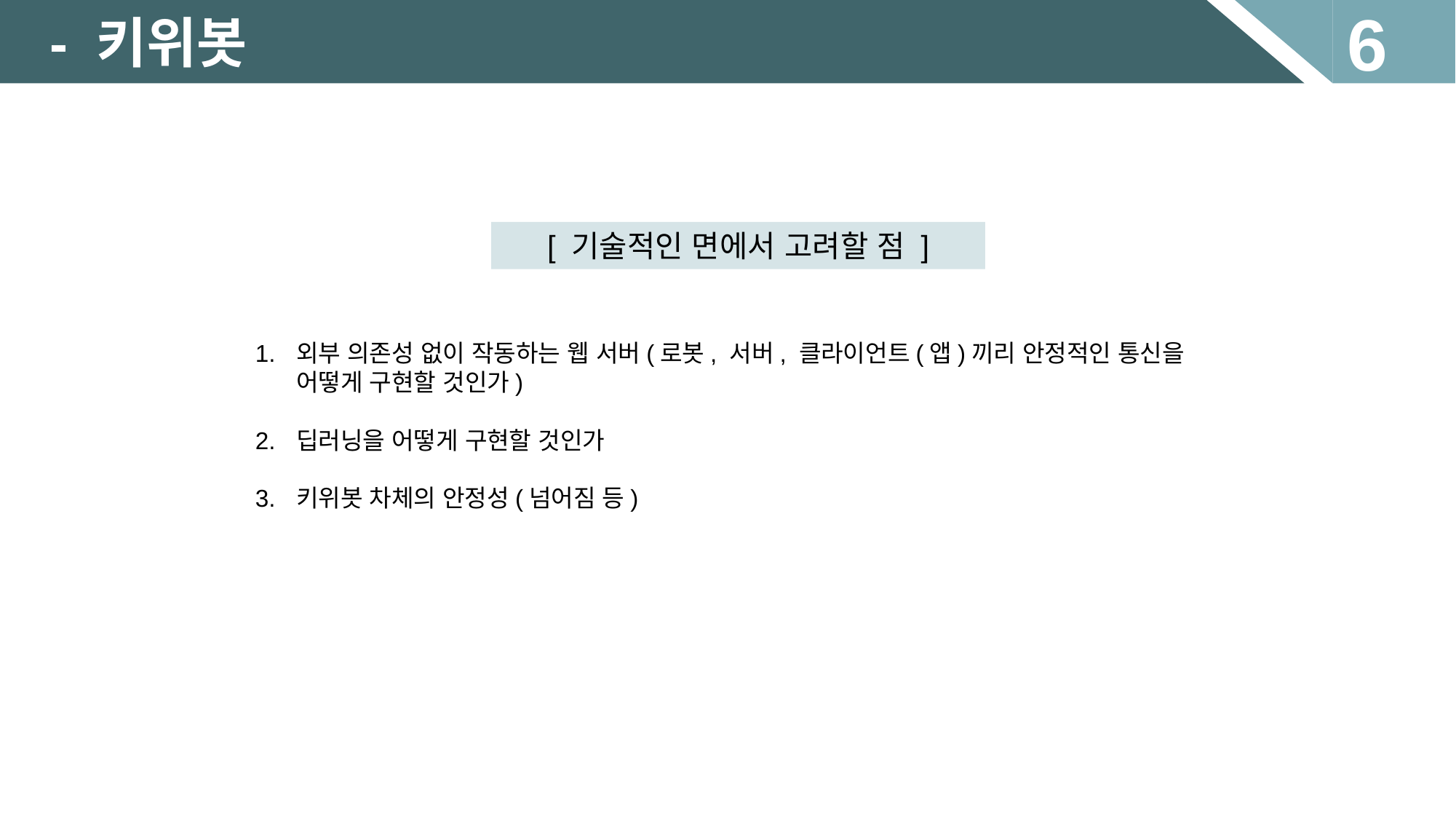

6

- 키위봇
[ 기술적인 면에서 고려할 점 ]
외부 의존성 없이 작동하는 웹 서버(로봇, 서버, 클라이언트(앱)끼리 안정적인 통신을 어떻게 구현할 것인가)

딥러닝을 어떻게 구현할 것인가

키위봇 차체의 안정성(넘어짐 등)